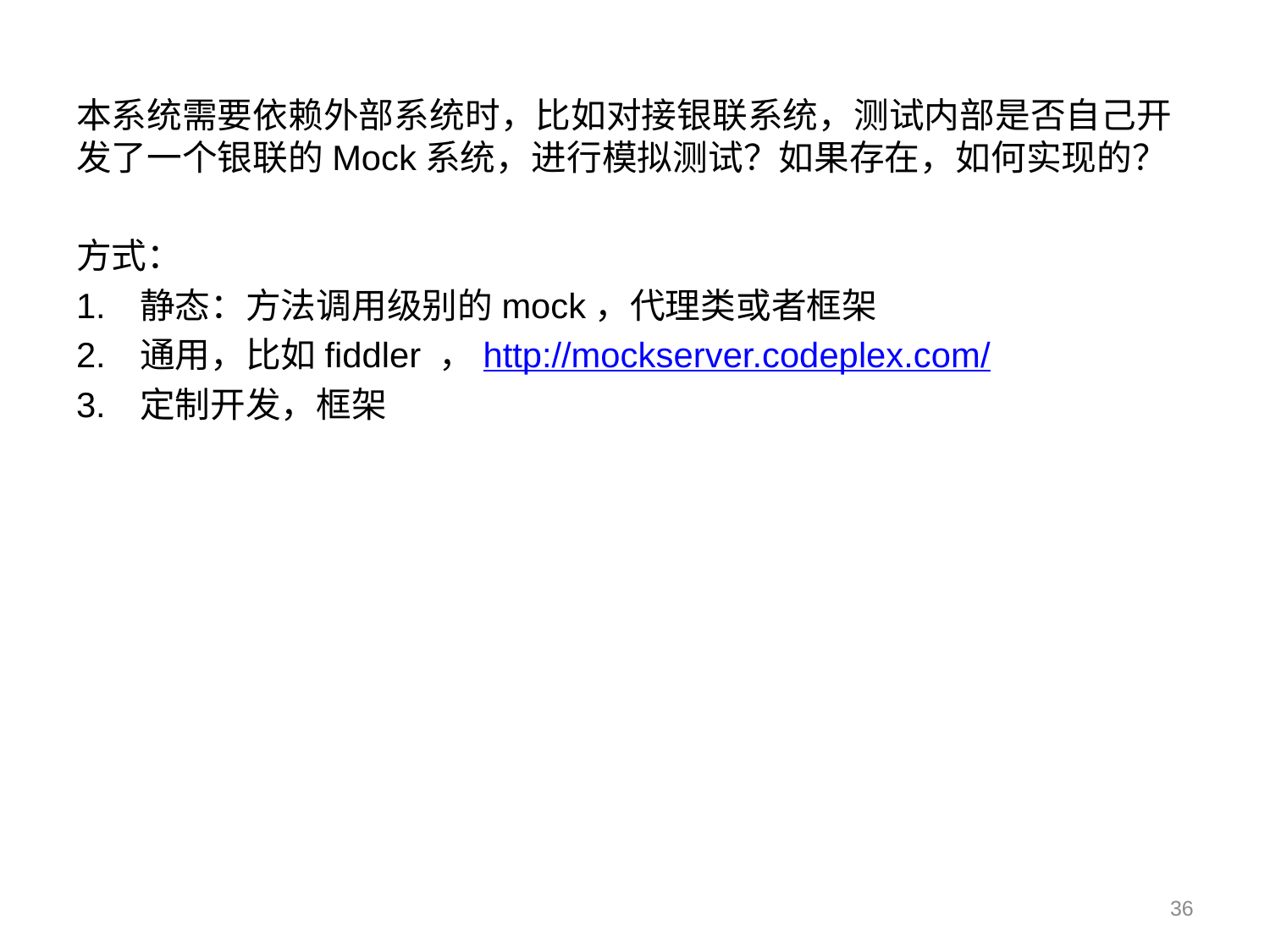

本系统需要依赖外部系统时，比如对接银联系统，测试内部是否自己开发了一个银联的Mock系统，进行模拟测试？如果存在，如何实现的？

方式：
静态：方法调用级别的mock，代理类或者框架
通用，比如fiddler ，http://mockserver.codeplex.com/
定制开发，框架
36